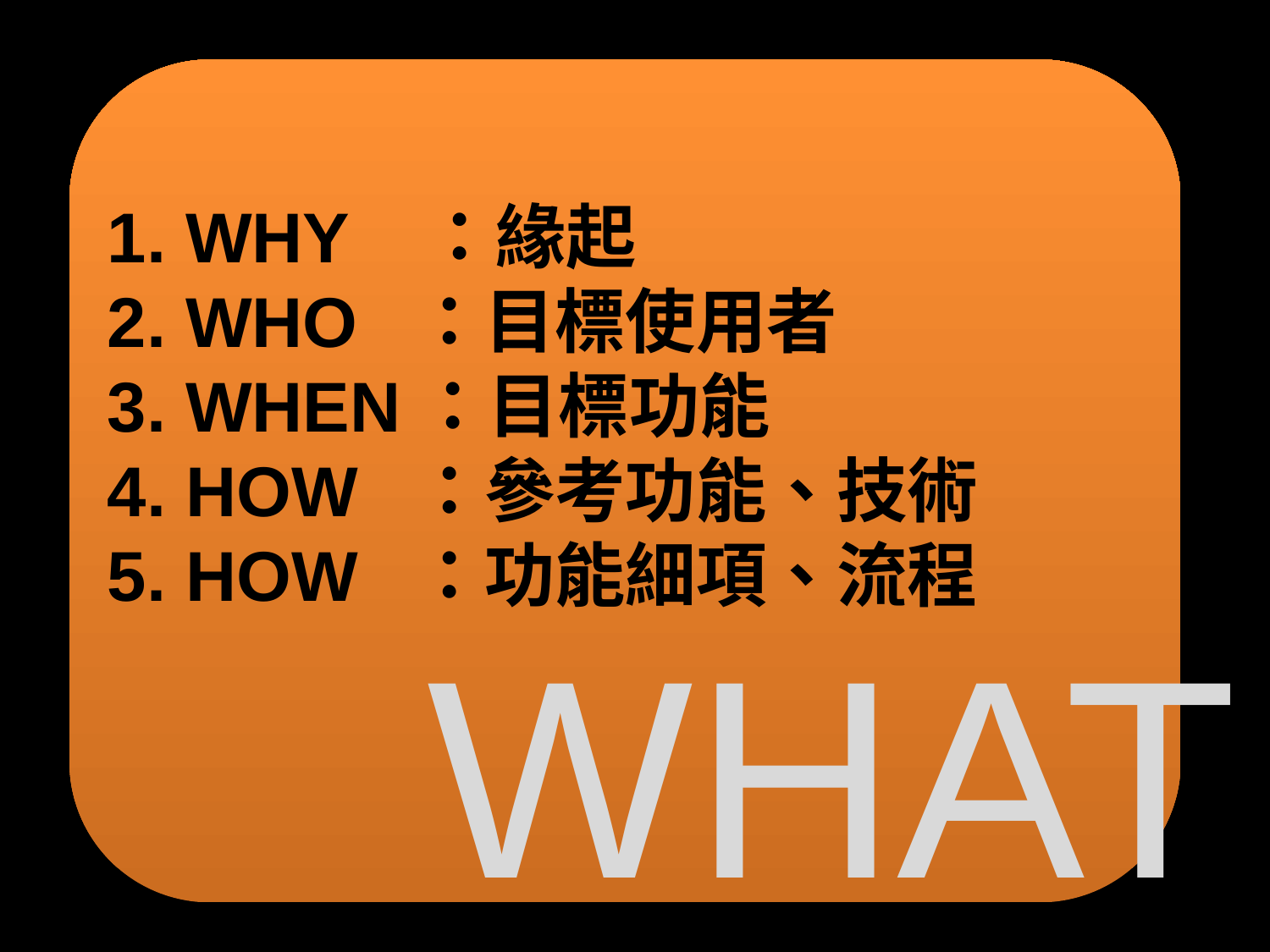

1. WHY   ：緣起
2. WHO  ：目標使用者
3. WHEN：目標功能
4. HOW  ：參考功能、技術
5. HOW  ：功能細項、流程
WHAT